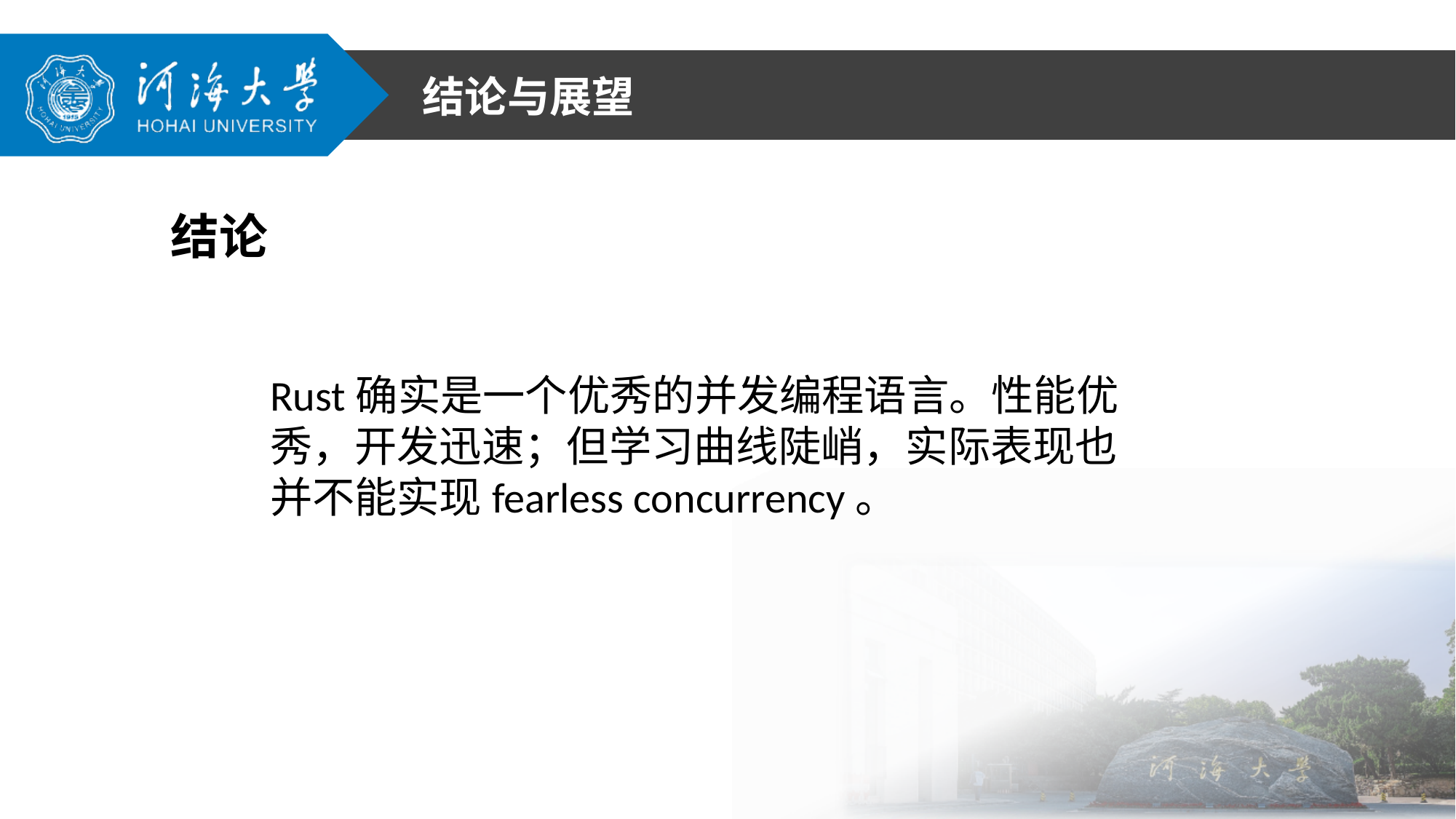

结论与展望
结论
Rust确实是一个优秀的并发编程语言。性能优秀，开发迅速；但学习曲线陡峭，实际表现也并不能实现fearless concurrency。